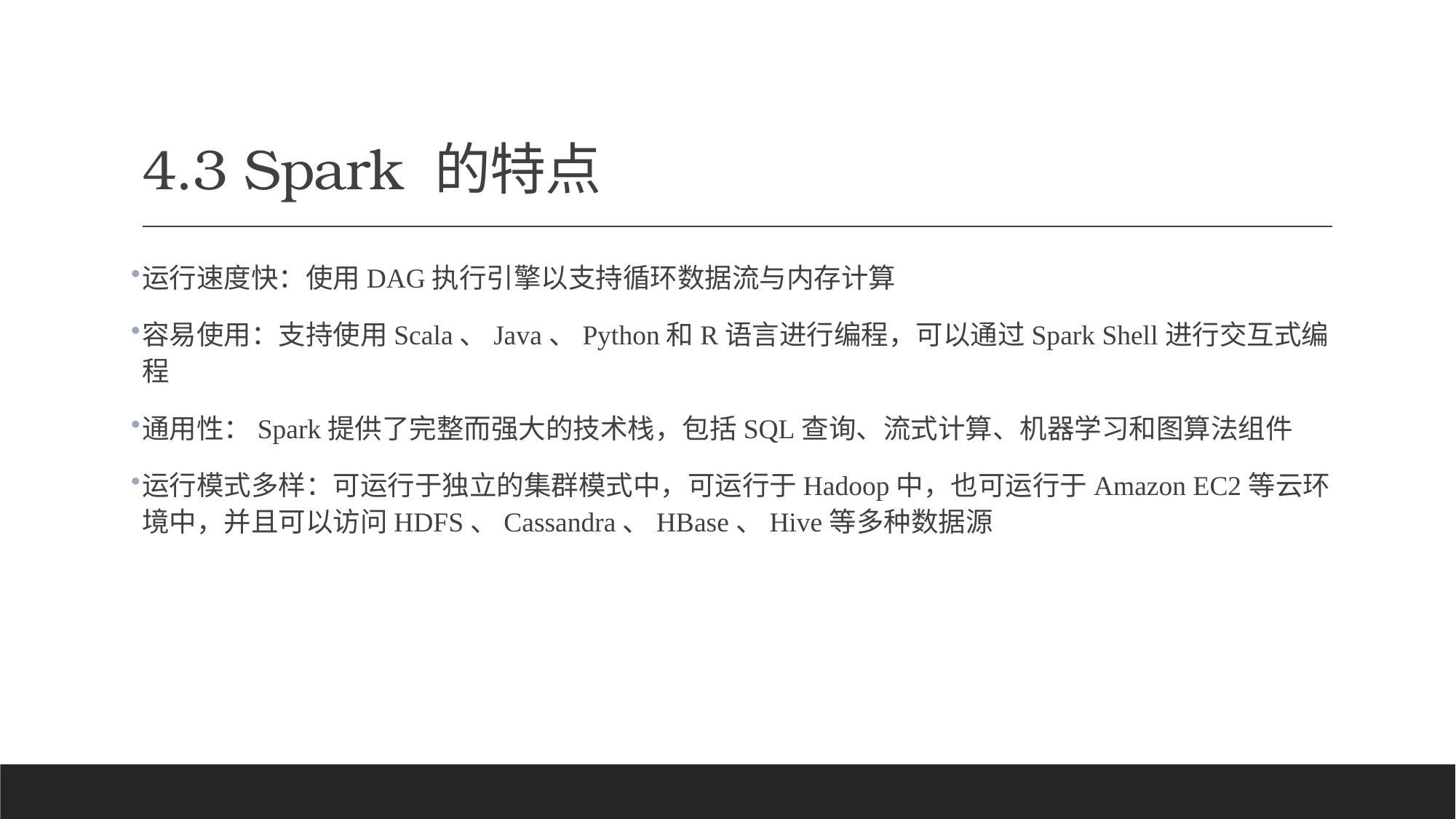

# 4.3 Spark 的特点
运行速度快：使用DAG执行引擎以支持循环数据流与内存计算
容易使用：支持使用Scala、Java、Python和R语言进行编程，可以通过Spark Shell进行交互式编程
通用性：Spark提供了完整而强大的技术栈，包括SQL查询、流式计算、机器学习和图算法组件
运行模式多样：可运行于独立的集群模式中，可运行于Hadoop中，也可运行于Amazon EC2等云环境中，并且可以访问HDFS、Cassandra、HBase、Hive等多种数据源